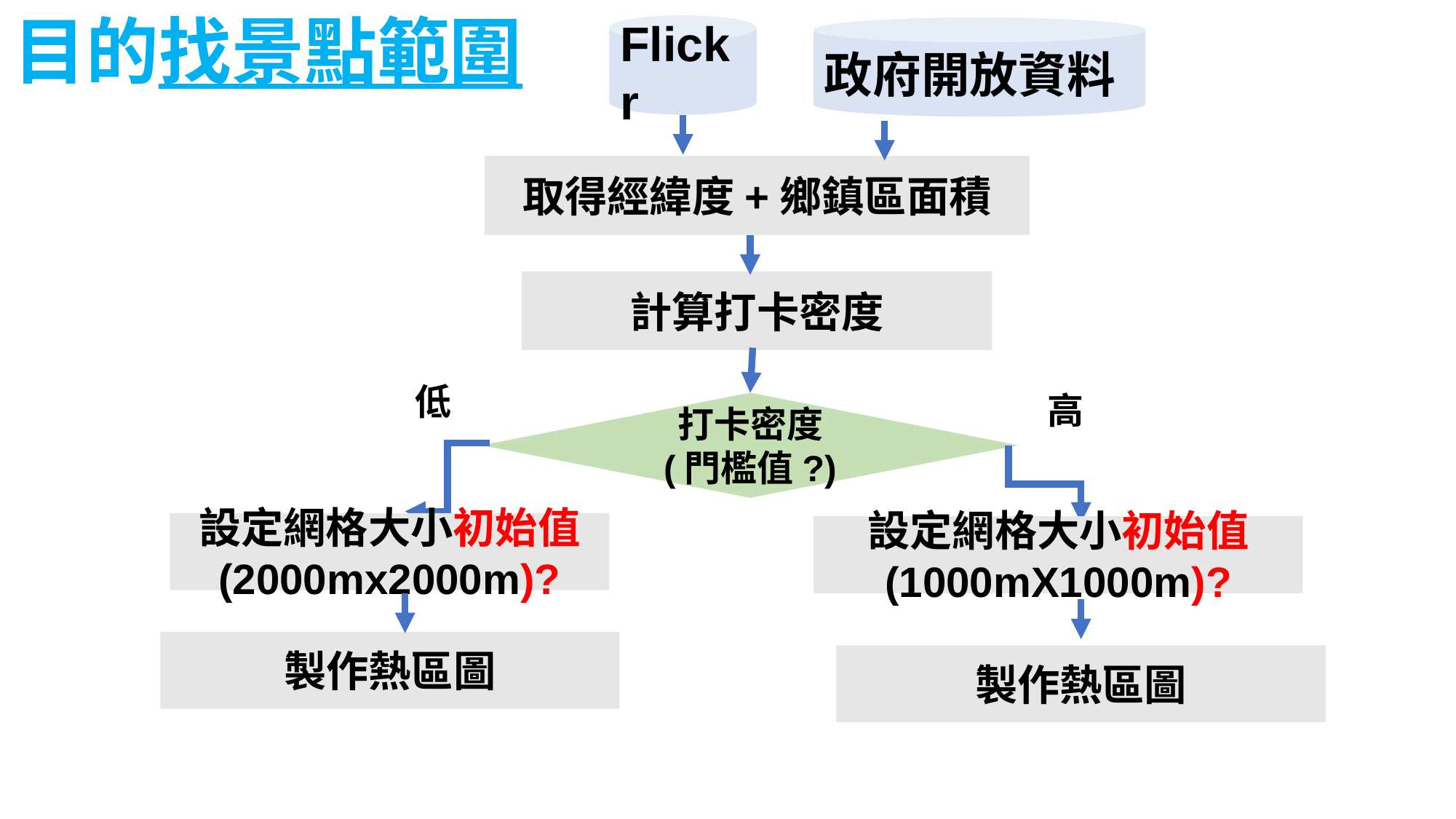

目的找景點範圍
Flickr
政府開放資料
取得經緯度+鄉鎮區面積
計算打卡密度
低
高
打卡密度
(門檻值?)
設定網格大小初始值
(2000mx2000m)?
設定網格大小初始值
(1000mX1000m)?
製作熱區圖
製作熱區圖